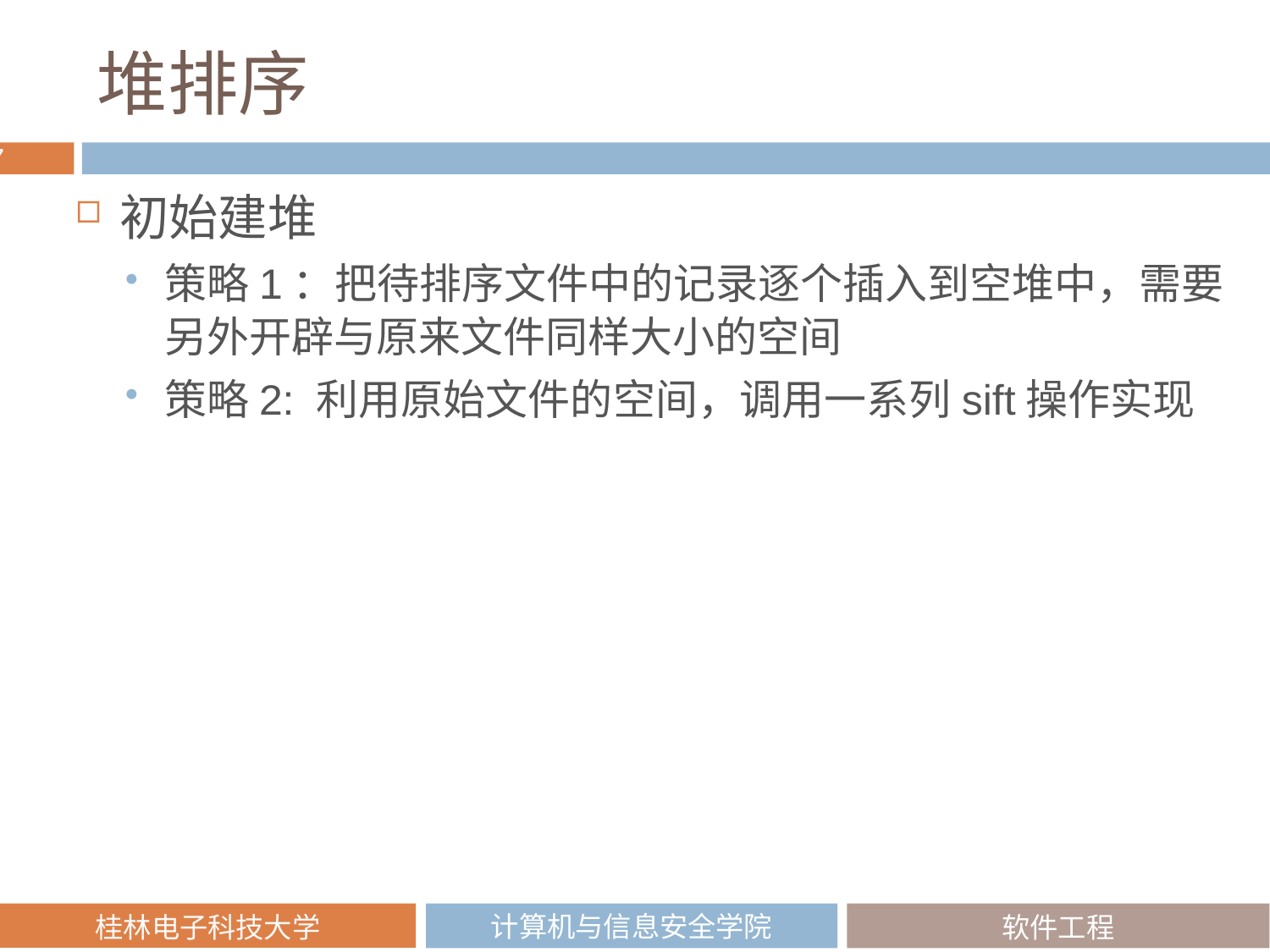

# 堆排序
初始建堆
策略1：把待排序文件中的记录逐个插入到空堆中，需要另外开辟与原来文件同样大小的空间
策略2: 利用原始文件的空间，调用一系列sift操作实现